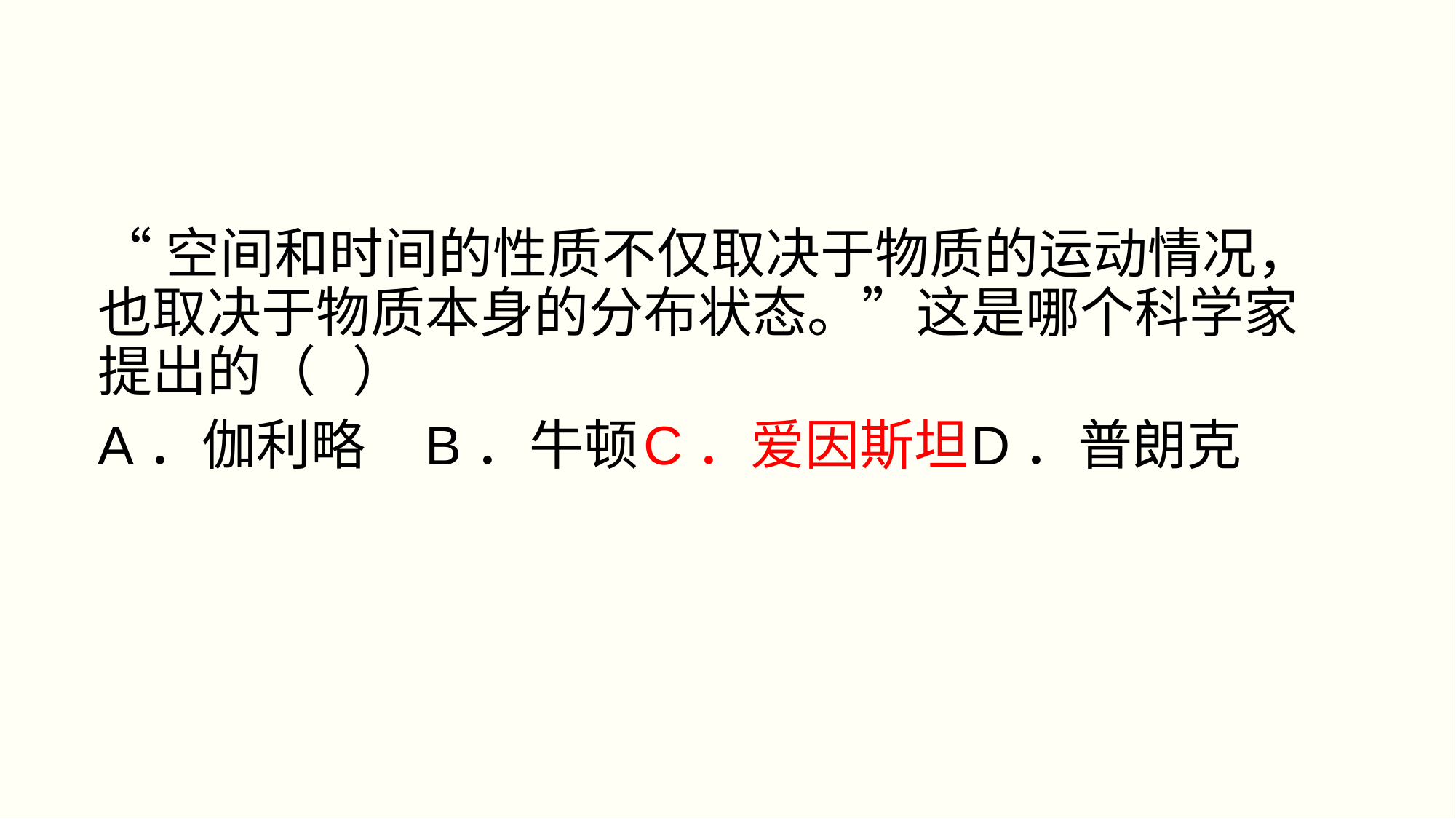

“空间和时间的性质不仅取决于物质的运动情况，也取决于物质本身的分布状态。”这是哪个科学家提出的（   ）
A．伽利略	B．牛顿	C．爱因斯坦	D．普朗克